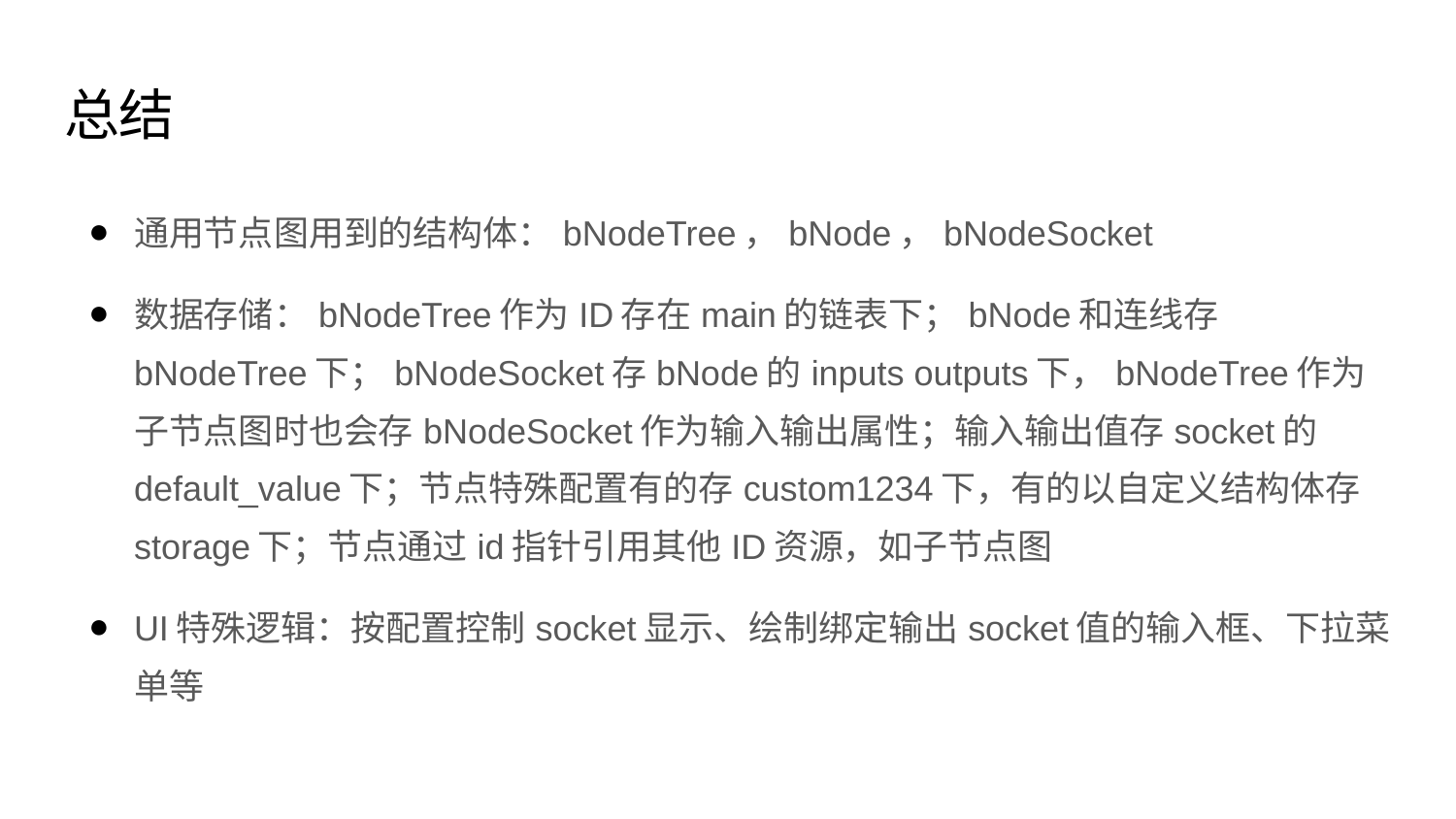

# 总结
通用节点图用到的结构体：bNodeTree，bNode，bNodeSocket
数据存储：bNodeTree作为ID存在main的链表下；bNode和连线存bNodeTree下；bNodeSocket存bNode的inputs outputs下，bNodeTree作为子节点图时也会存bNodeSocket作为输入输出属性；输入输出值存socket的default_value下；节点特殊配置有的存custom1234下，有的以自定义结构体存storage下；节点通过id指针引用其他ID资源，如子节点图
UI特殊逻辑：按配置控制socket显示、绘制绑定输出socket值的输入框、下拉菜单等